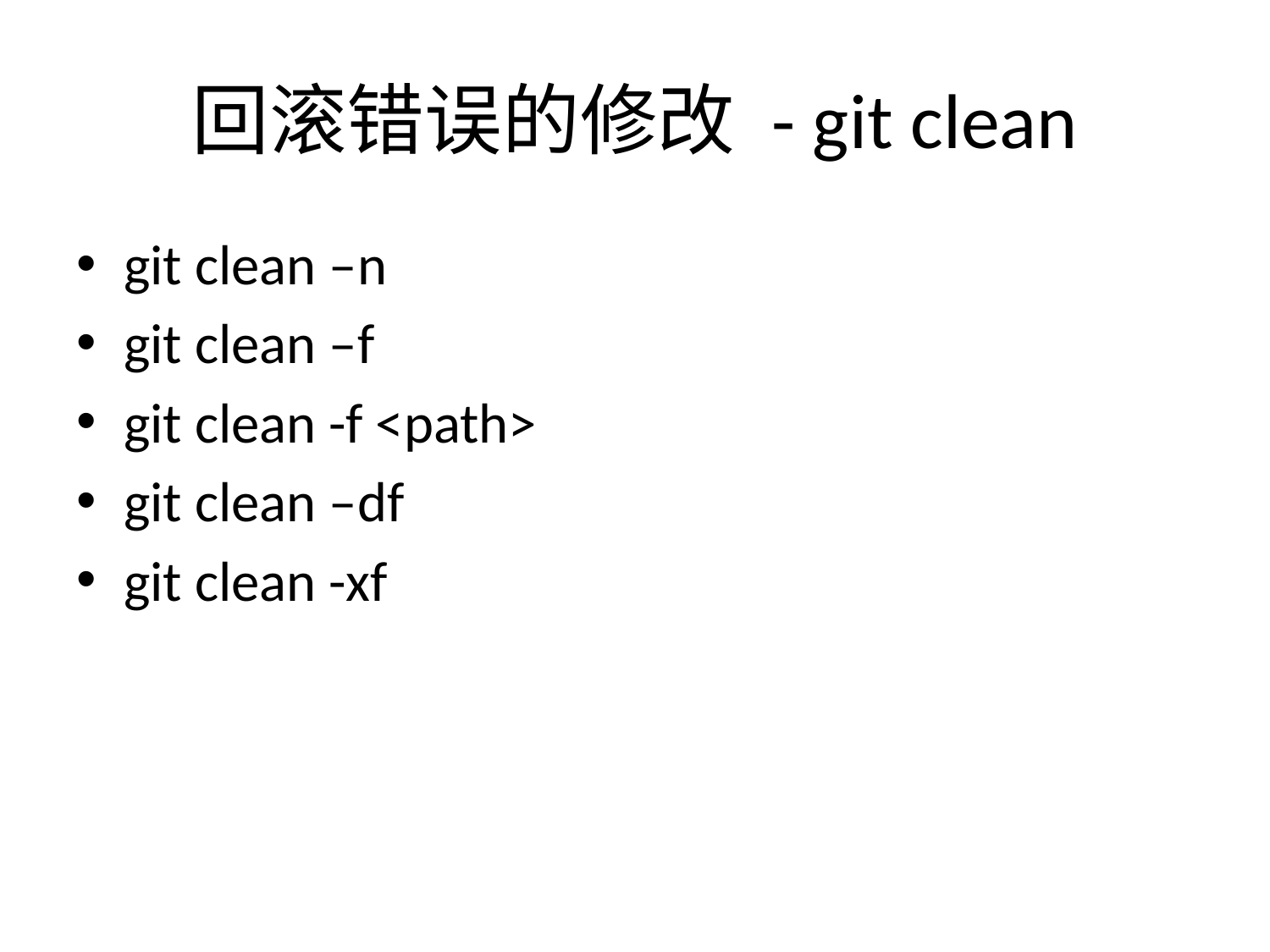

# 回滚错误的修改 - git clean
git clean –n
git clean –f
git clean -f <path>
git clean –df
git clean -xf